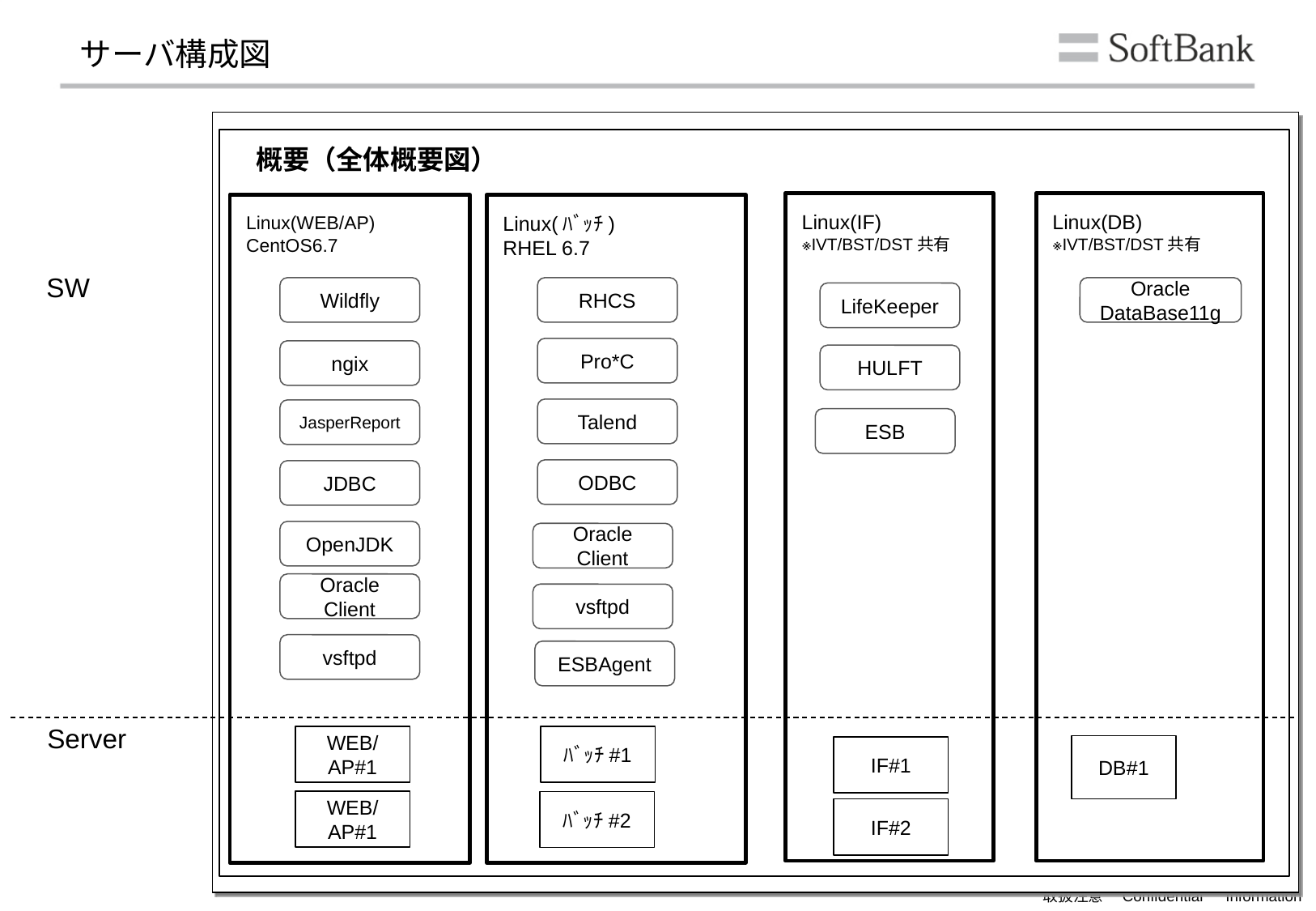

# サーバ構成図

概要（全体概要図）
Linux(IF)
※IVT/BST/DST共有
Linux(DB)
※IVT/BST/DST共有
Linux(WEB/AP)
CentOS6.7
Linux(ﾊﾞｯﾁ)
RHEL 6.7

SW
Oracle
DataBase11g
Wildfly
RHCS
LifeKeeper
Pro*C
ngix
HULFT
Talend
JasperReport
ESB
ODBC
JDBC
OpenJDK
Oracle
Client
Oracle
Client
vsftpd
vsftpd
ESBAgent
Server
WEB/AP#1
ﾊﾞｯﾁ#1
DB#1
IF#1
WEB/AP#1
ﾊﾞｯﾁ#2
IF#2